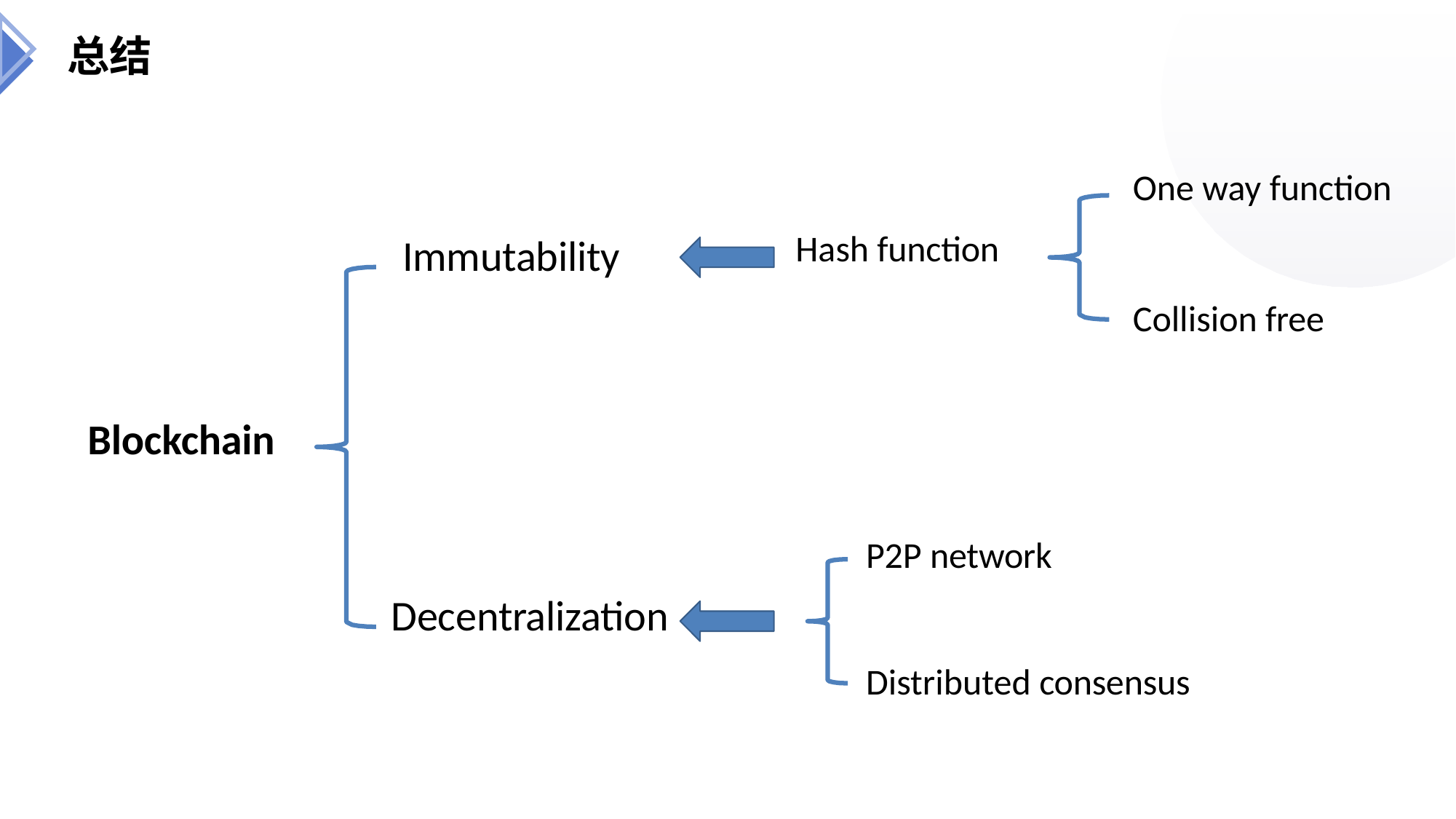

总结
One way function

Hash function
Immutability

Collision free
Blockchain
P2P network
Decentralization
Distributed consensus